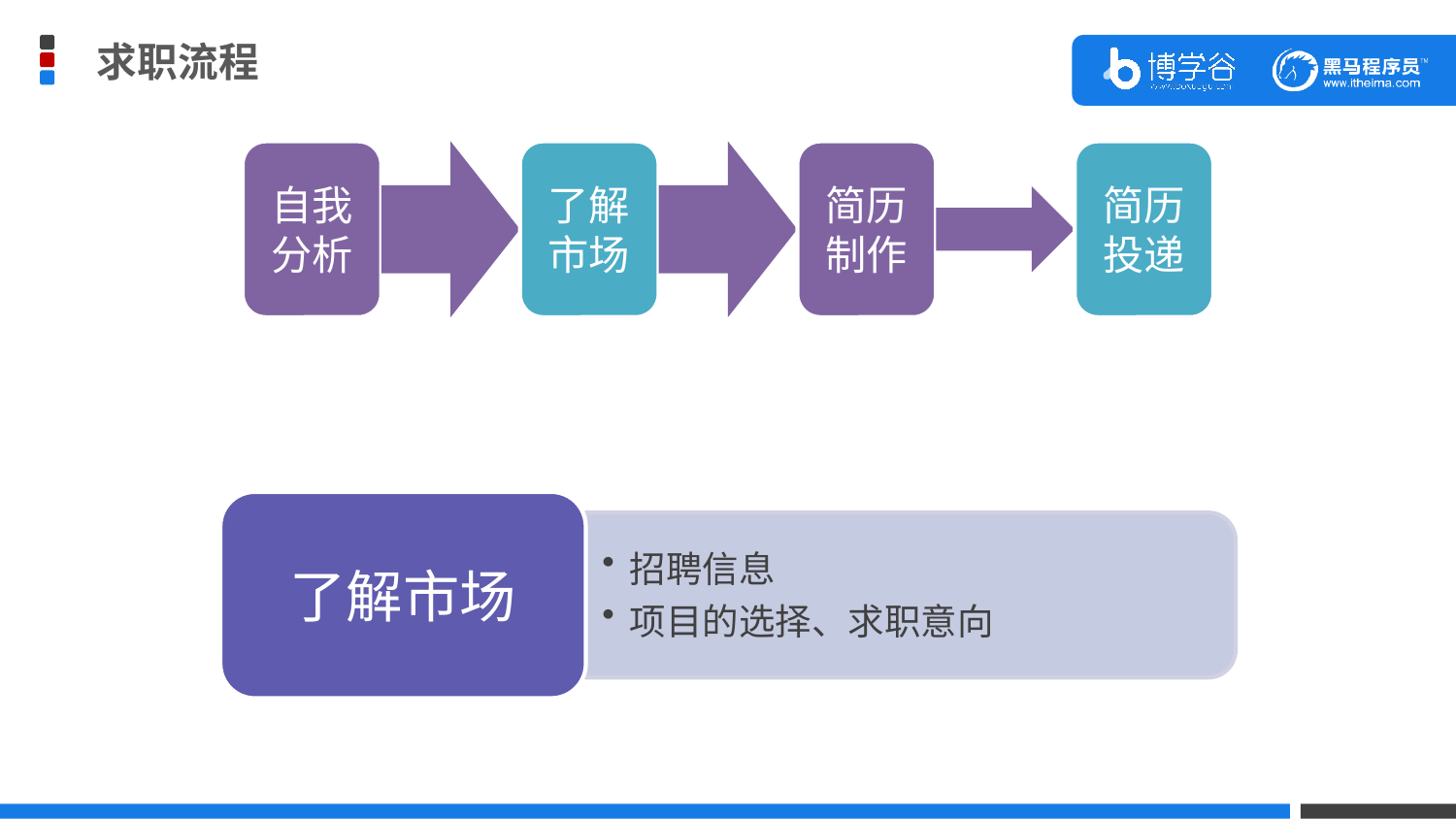

求职流程
自我分析
了解市场
简历制作
简历投递

了解市场
招聘信息
项目的选择、求职意向